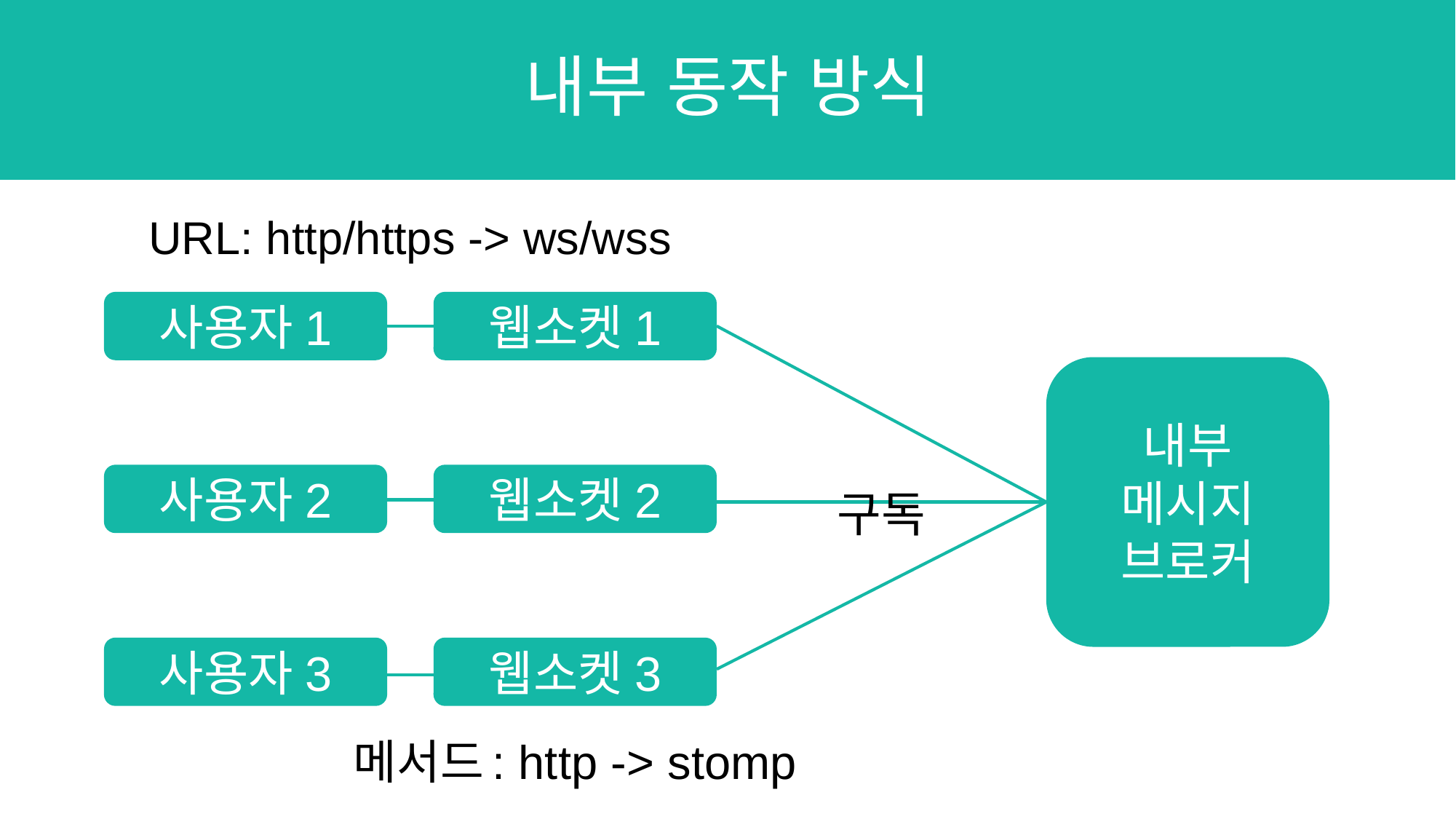

내부 동작 방식
URL: http/https -> ws/wss
사용자1
웹소켓1
내부 메시지 브로커
사용자2
웹소켓2
구독
사용자3
웹소켓3
메서드: http -> stomp